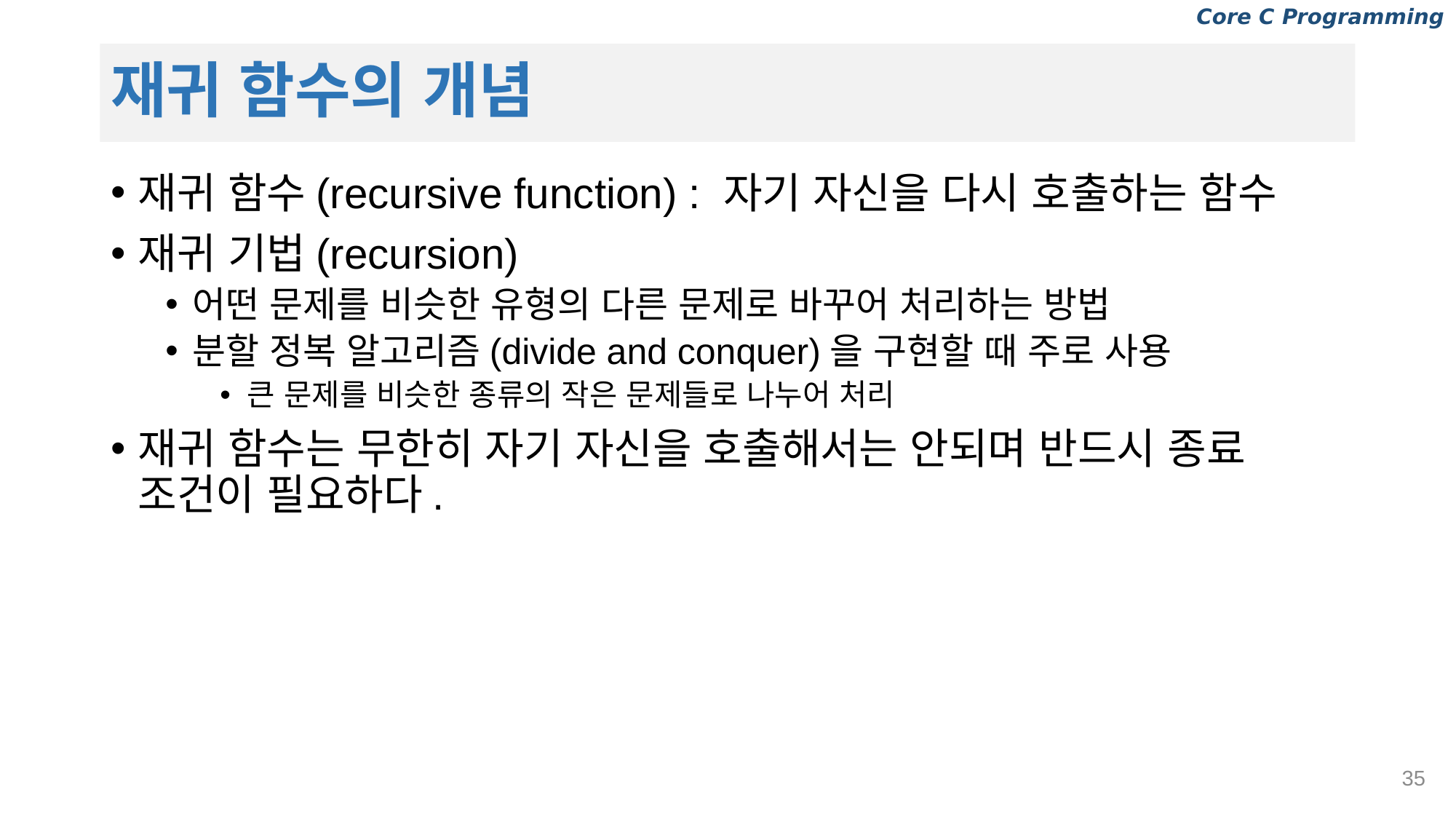

# 재귀 함수의 개념
재귀 함수(recursive function) : 자기 자신을 다시 호출하는 함수
재귀 기법(recursion)
어떤 문제를 비슷한 유형의 다른 문제로 바꾸어 처리하는 방법
분할 정복 알고리즘(divide and conquer)을 구현할 때 주로 사용
큰 문제를 비슷한 종류의 작은 문제들로 나누어 처리
재귀 함수는 무한히 자기 자신을 호출해서는 안되며 반드시 종료 조건이 필요하다.

35